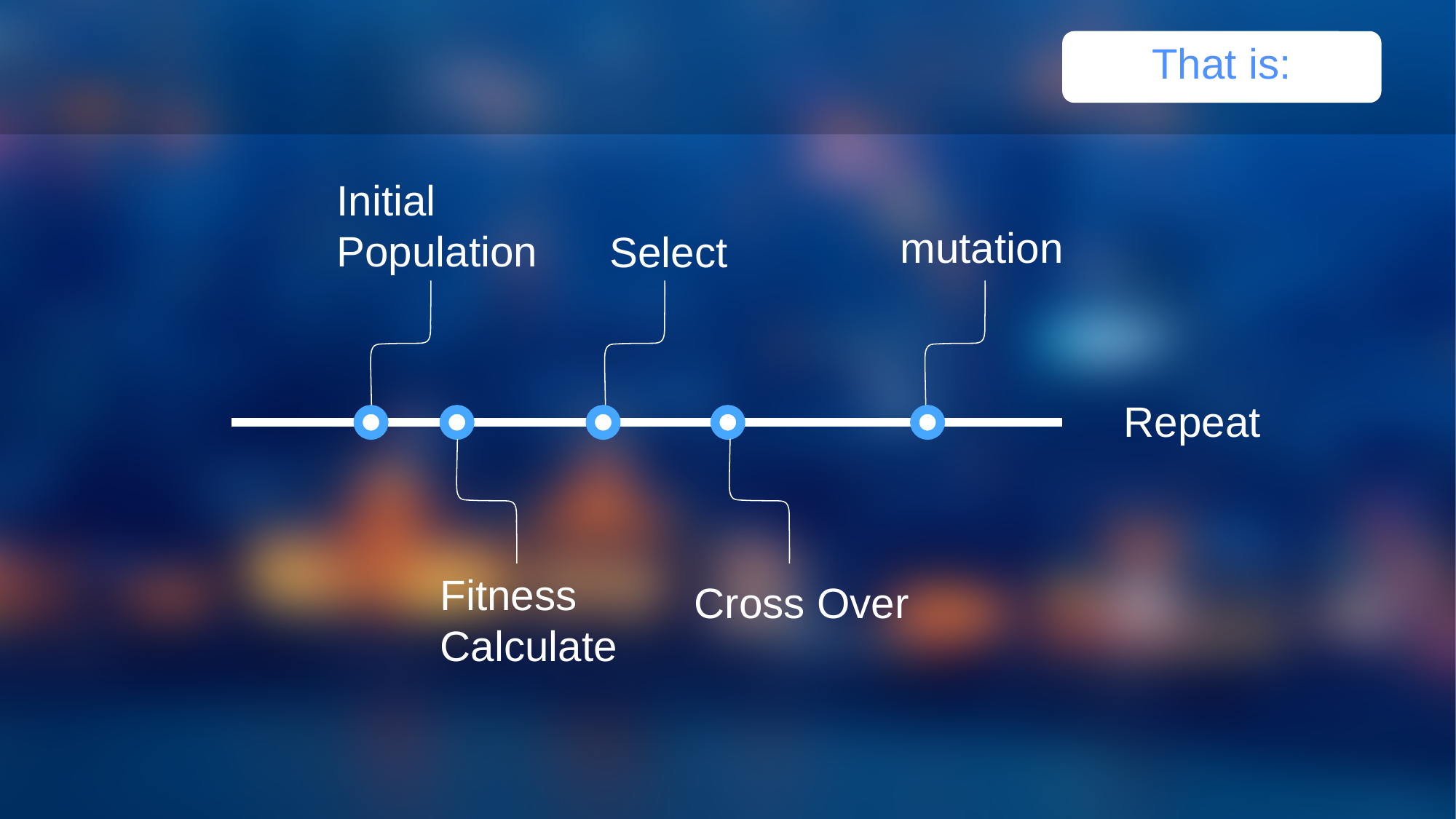

That is:
Initial Population
mutation
Select
1
                     点击添加标题

Repeat

Fitness Calculate
Cross Over